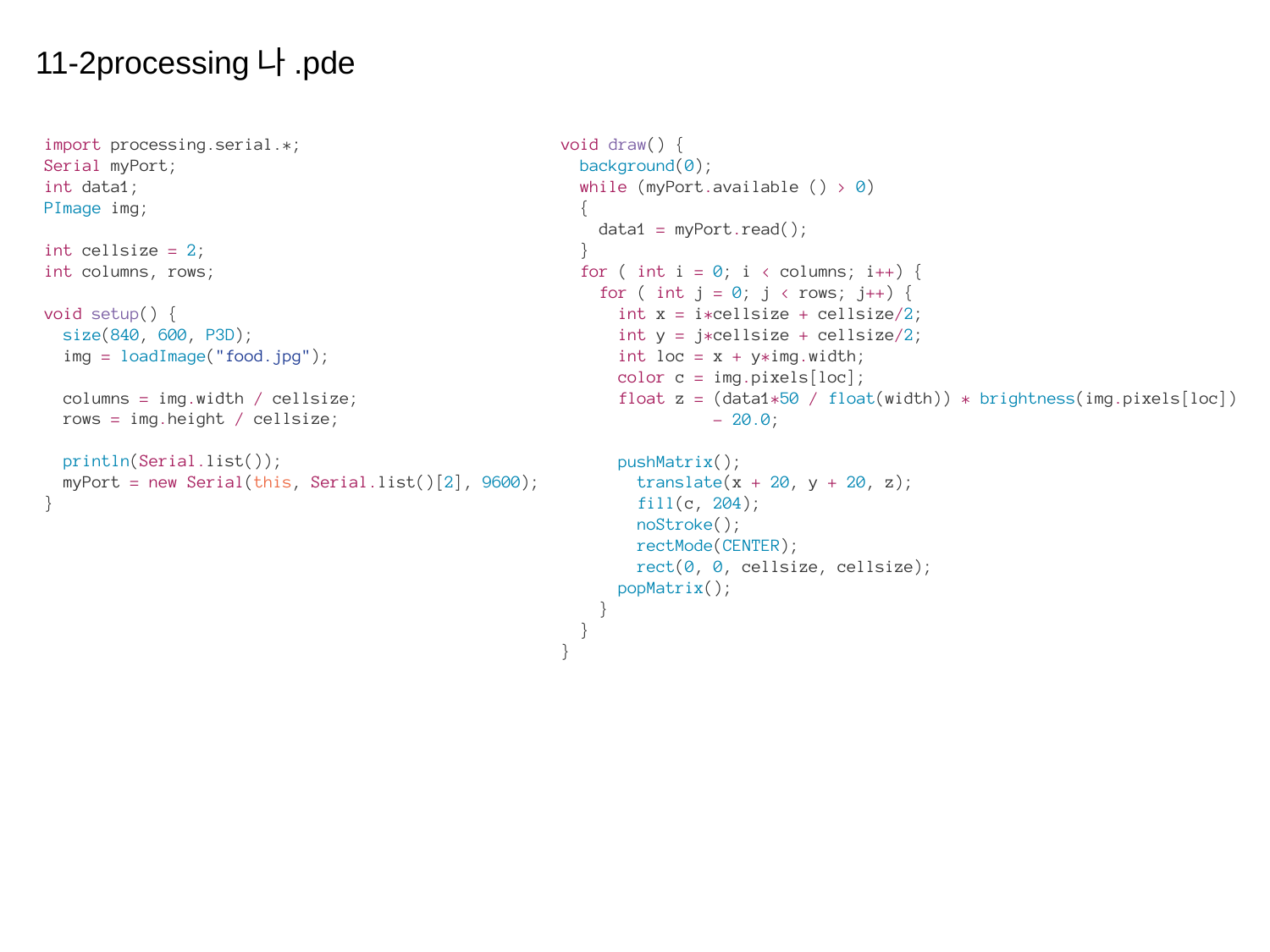

11-2processing나.pde
import processing.serial.*;
Serial myPort;
int data1;
PImage img;

int cellsize = 2;
int columns, rows;

void setup() {
  size(840, 600, P3D);
  img = loadImage("food.jpg");

  columns = img.width / cellsize;
  rows = img.height / cellsize;

  println(Serial.list());
  myPort = new Serial(this, Serial.list()[2], 9600);
}
void draw() {
  background(0);
  while (myPort.available () > 0)
  {
    data1 = myPort.read();
  }
  for ( int i = 0; i < columns; i++) {
    for ( int j = 0; j < rows; j++) {
      int x = i*cellsize + cellsize/2;
      int y = j*cellsize + cellsize/2;
      int loc = x + y*img.width;
      color c = img.pixels[loc];
      float z = (data1*50 / float(width)) * brightness(img.pixels[loc])
                - 20.0;

      pushMatrix();
        translate(x + 20, y + 20, z);
        fill(c, 204);
        noStroke();
        rectMode(CENTER);
        rect(0, 0, cellsize, cellsize);
      popMatrix();
    }
  }
}